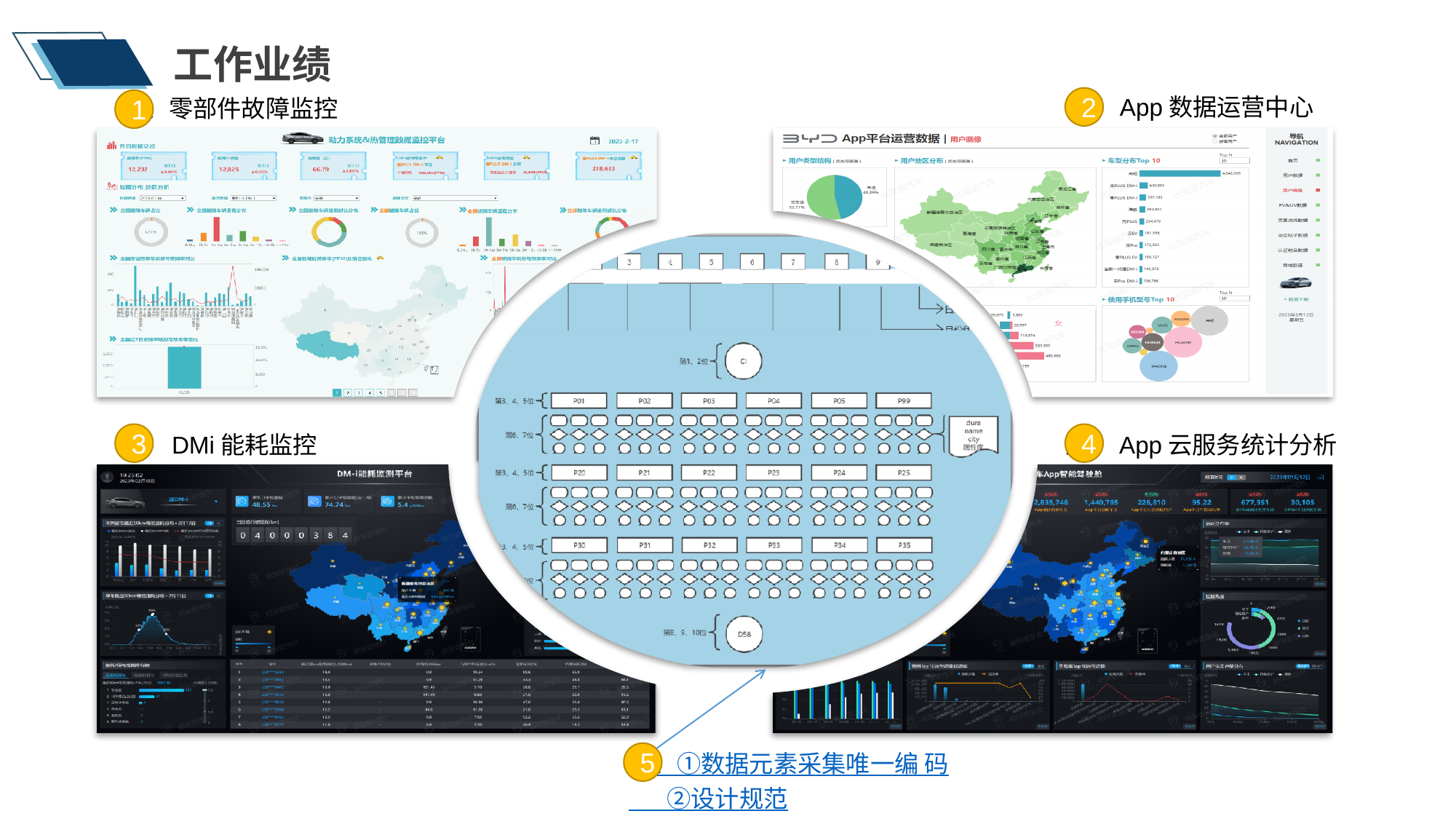

工作业绩
二、App数据运营中心
一、零部件故障监控
2
1

三、DMi能耗监控
3
四、App云服务统计分析
4
五、①数据元素采集唯一编 码
       ②设计规范
5